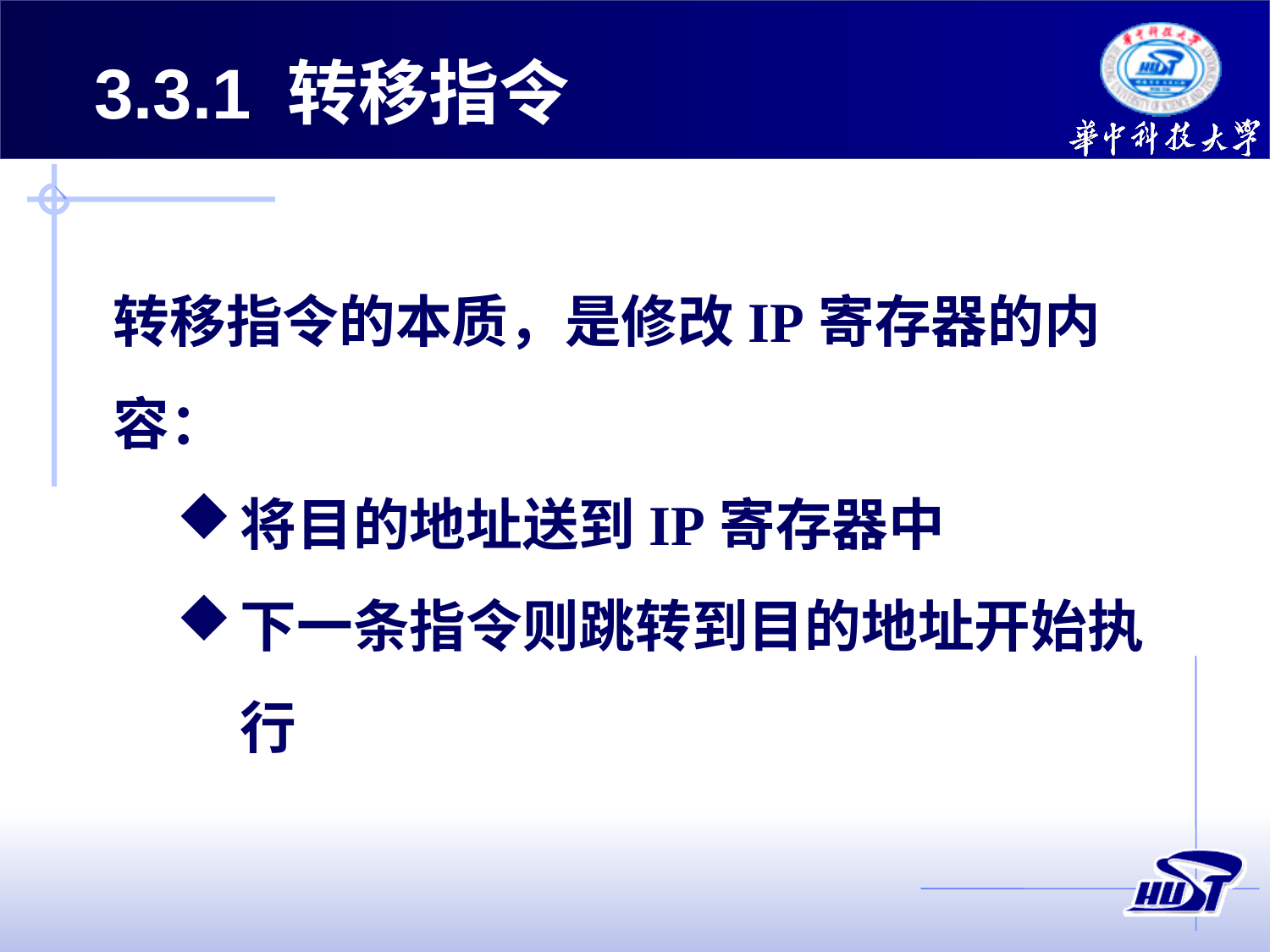

3.3.1 转移指令

转移指令的本质，是修改IP寄存器的内容：
将目的地址送到IP寄存器中
下一条指令则跳转到目的地址开始执行